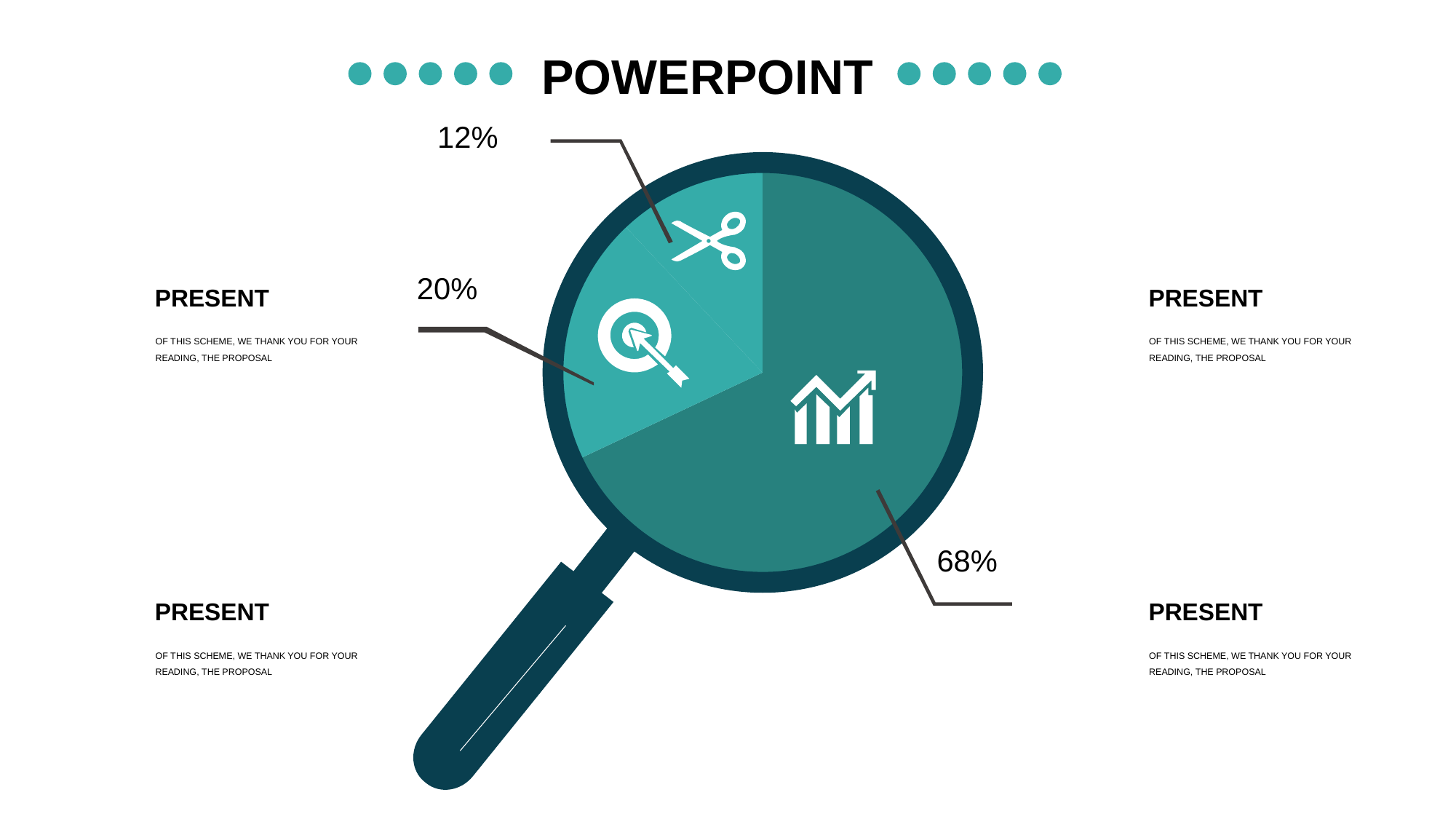

POWERPOINT

12%

### Chart

| Category | 销售额 |
|---|---|
| 第一季度 | 0.68 |
| 第二季度 | 0.2 |
| 第三季度 | 0.12 |

20%
PRESENT
OF THIS SCHEME, WE THANK YOU FOR YOUR READING, THE PROPOSAL
PRESENT
OF THIS SCHEME, WE THANK YOU FOR YOUR READING, THE PROPOSAL

68%
PRESENT
OF THIS SCHEME, WE THANK YOU FOR YOUR READING, THE PROPOSAL
PRESENT
OF THIS SCHEME, WE THANK YOU FOR YOUR READING, THE PROPOSAL